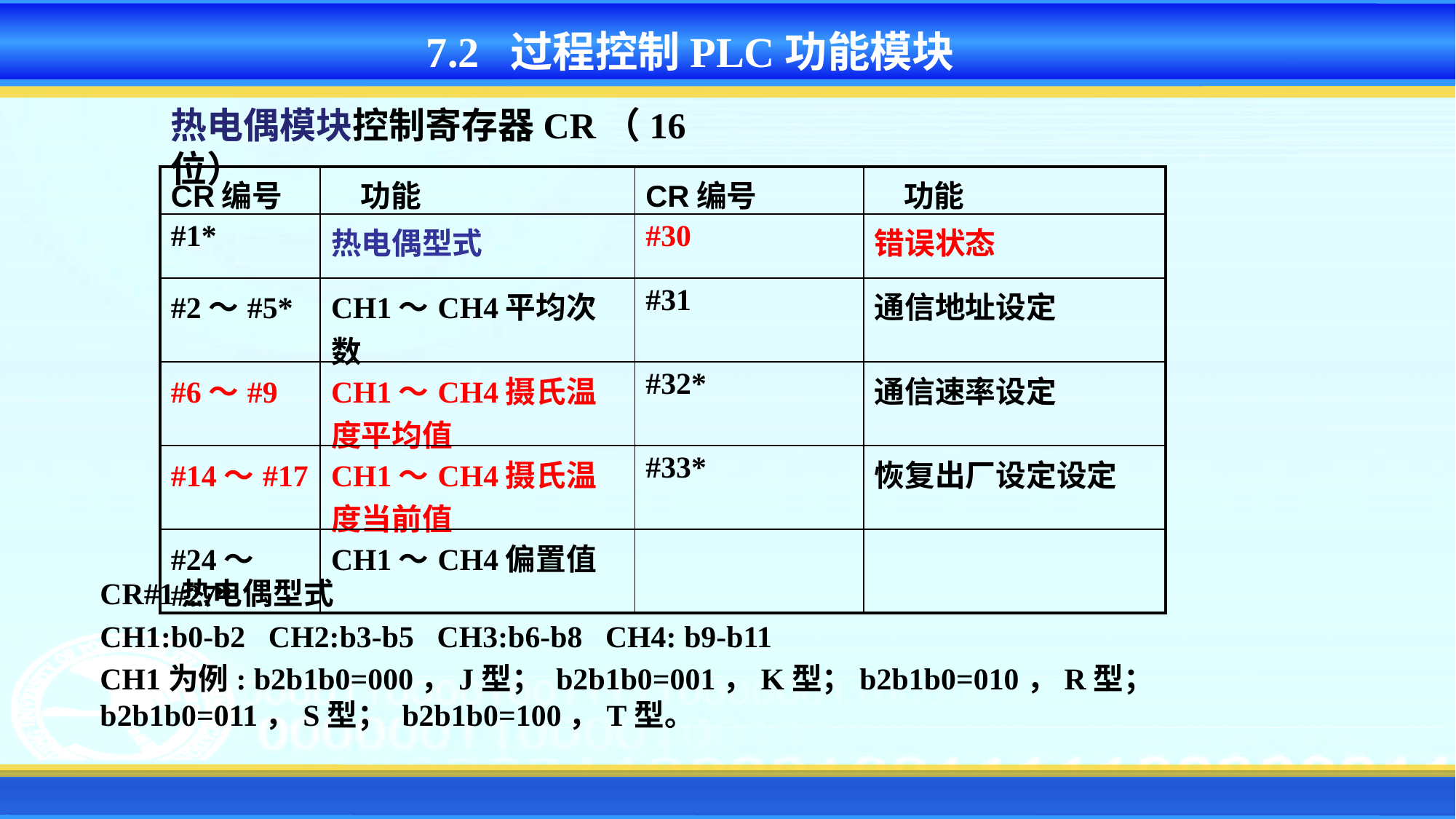

7.2  过程控制PLC功能模块
热电偶模块控制寄存器CR（16位）
| CR编号 | 功能 | CR编号 | 功能 |
| --- | --- | --- | --- |
| #1\* | 热电偶型式 | #30 | 错误状态 |
| #2～#5\* | CH1～CH4平均次数 | #31 | 通信地址设定 |
| #6～#9 | CH1～CH4摄氏温度平均值 | #32\* | 通信速率设定 |
| #14～#17 | CH1～CH4摄氏温度当前值 | #33\* | 恢复出厂设定设定 |
| #24～#27\* | CH1～CH4偏置值 |  |  |
CR#1热电偶型式
CH1:b0-b2   CH2:b3-b5   CH3:b6-b8   CH4: b9-b11
CH1为例: b2b1b0=000，J型； b2b1b0=001，K型；b2b1b0=010，R型； b2b1b0=011，S型； b2b1b0=100，T型。